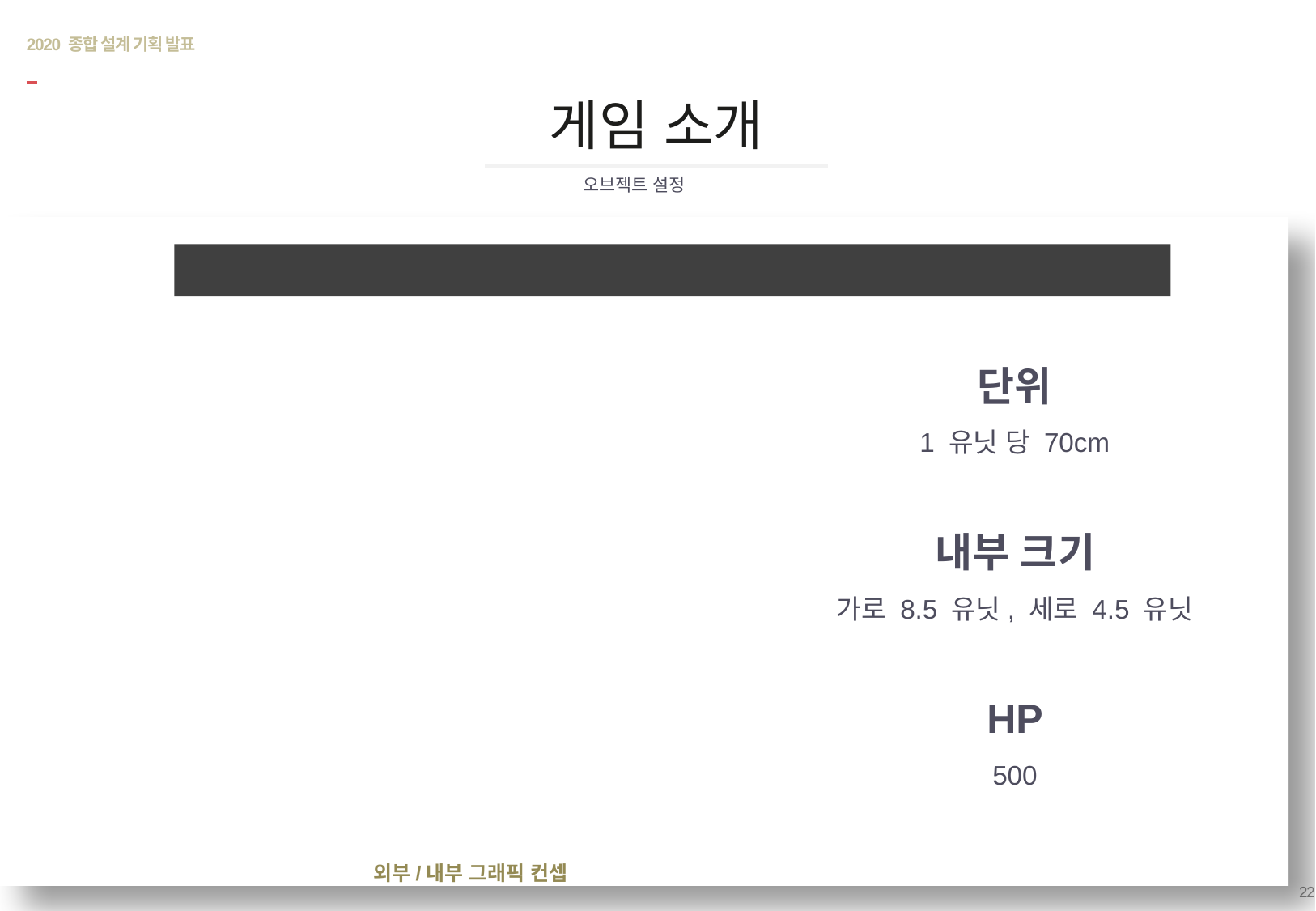

# 2020 종합 설계 기획 발표
게임 소개
오브젝트 설정

전차 (아군)
단위
1 유닛 당 70cm

내부 크기
가로 8.5 유닛, 세로 4.5 유닛

HP
500

외부/내부 그래픽 컨셉
22